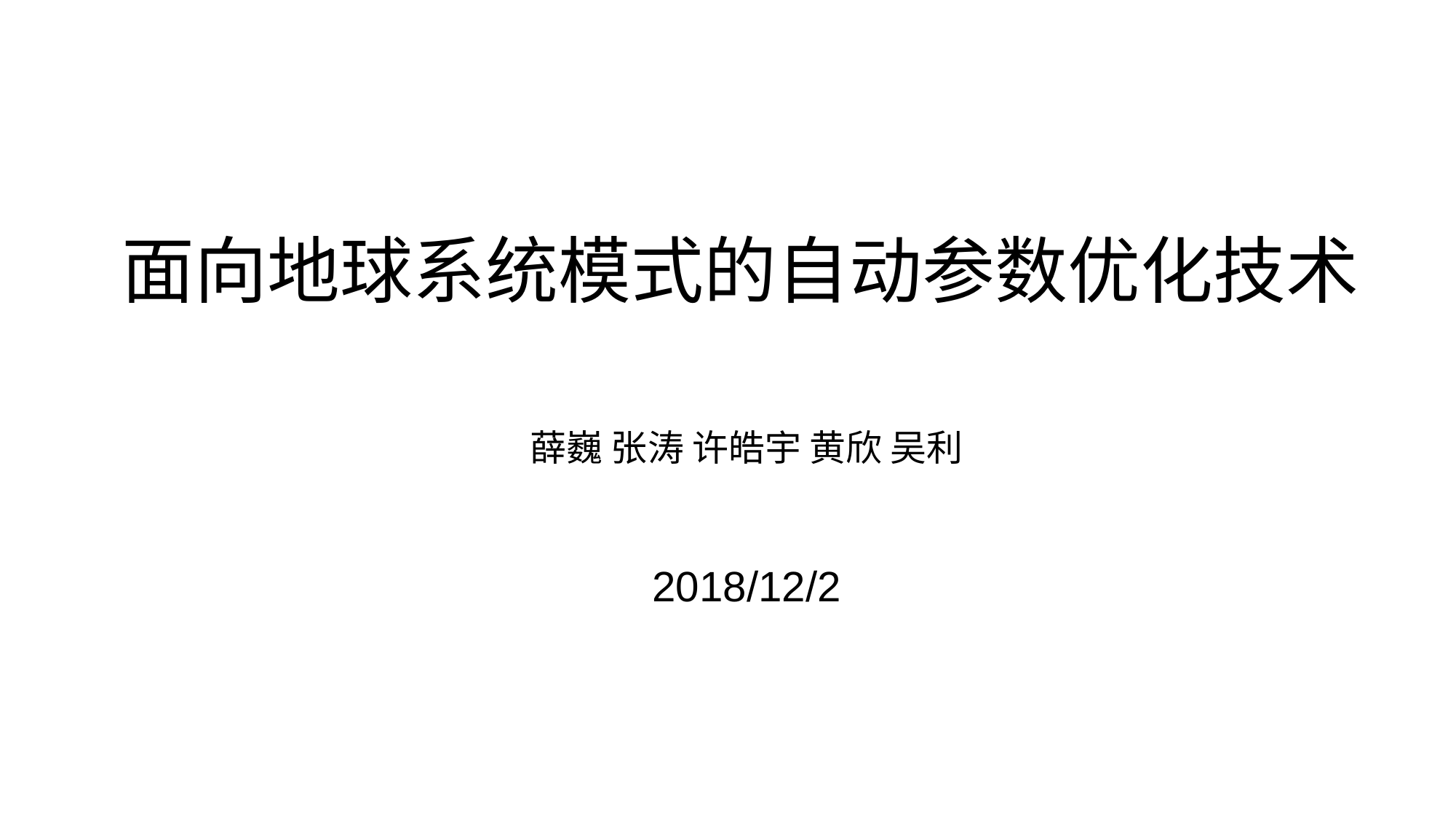

# 面向地球系统模式的自动参数优化技术
薛巍 张涛 许皓宇 黄欣 吴利

2018/12/2